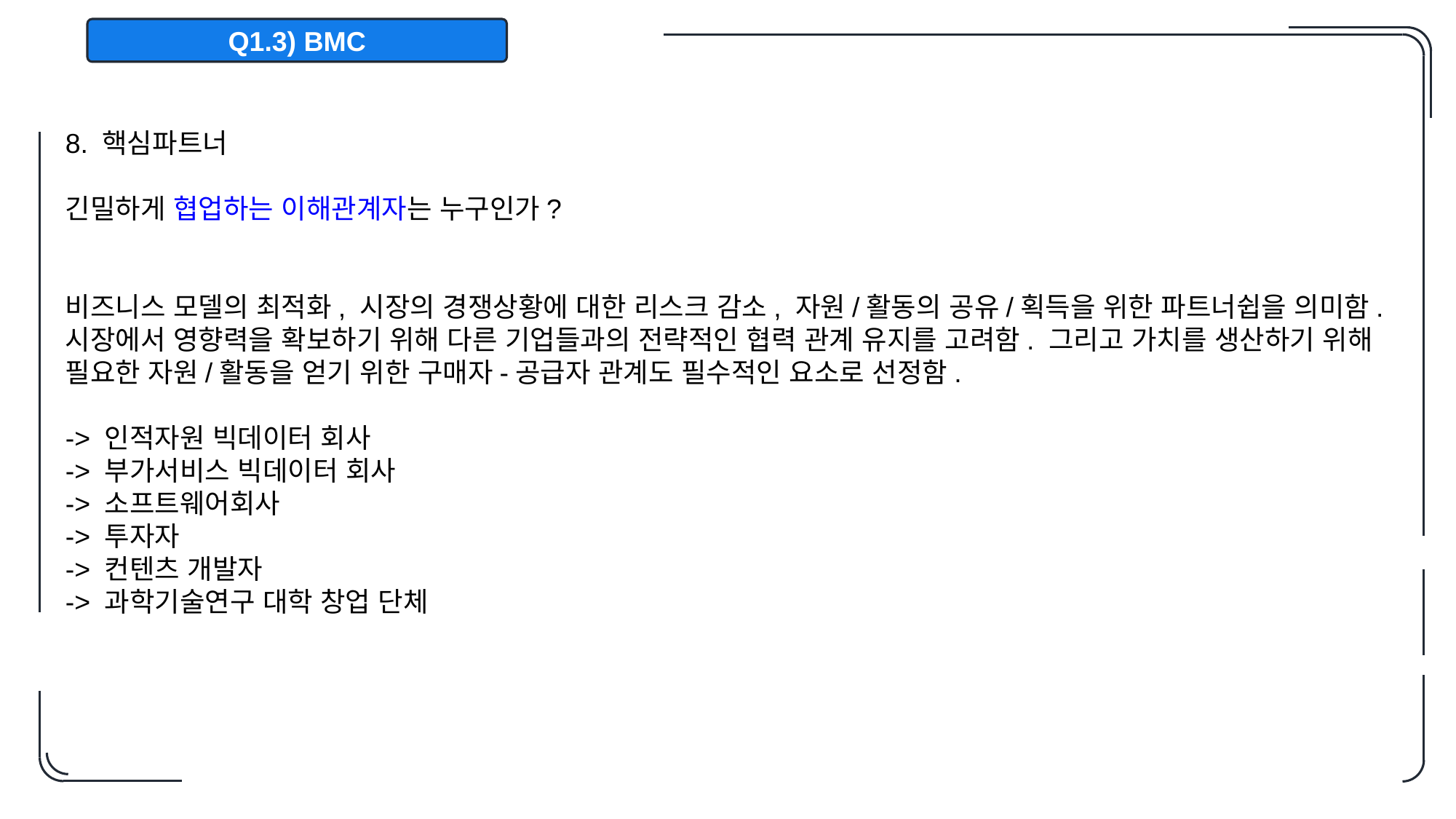

Q1.3) BMC

8. 핵심파트너

긴밀하게 협업하는 이해관계자는 누구인가?

비즈니스 모델의 최적화, 시장의 경쟁상황에 대한 리스크 감소, 자원/활동의 공유/획득을 위한 파트너쉽을 의미함. 시장에서 영향력을 확보하기 위해 다른 기업들과의 전략적인 협력 관계 유지를 고려함. 그리고 가치를 생산하기 위해 필요한 자원/활동을 얻기 위한 구매자-공급자 관계도 필수적인 요소로 선정함.

-> 인적자원 빅데이터 회사
-> 부가서비스 빅데이터 회사
-> 소프트웨어회사
-> 투자자
-> 컨텐츠 개발자​
-> 과학기술연구 대학 창업 단체